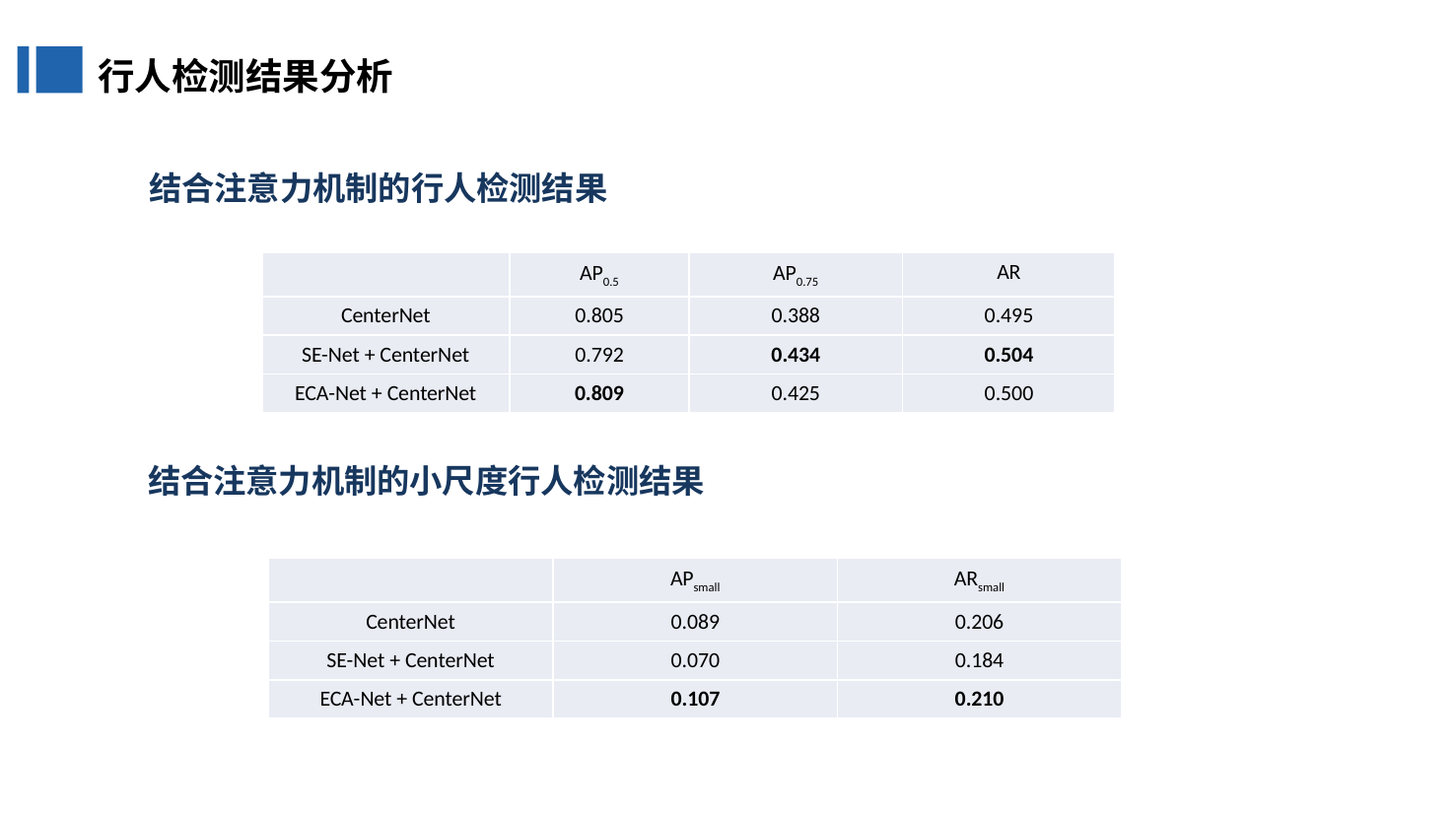

行人检测结果分析

结合注意力机制的行人检测结果
|  | AP0.5 | AP0.75 | AR |
| --- | --- | --- | --- |
| CenterNet | 0.805 | 0.388 | 0.495 |
| SE-Net + CenterNet | 0.792 | 0.434 | 0.504 |
| ECA-Net + CenterNet | 0.809 | 0.425 | 0.500 |

结合注意力机制的小尺度行人检测结果
|  | APsmall | ARsmall |
| --- | --- | --- |
| CenterNet | 0.089 | 0.206 |
| SE-Net + CenterNet | 0.070 | 0.184 |
| ECA-Net + CenterNet | 0.107 | 0.210 |